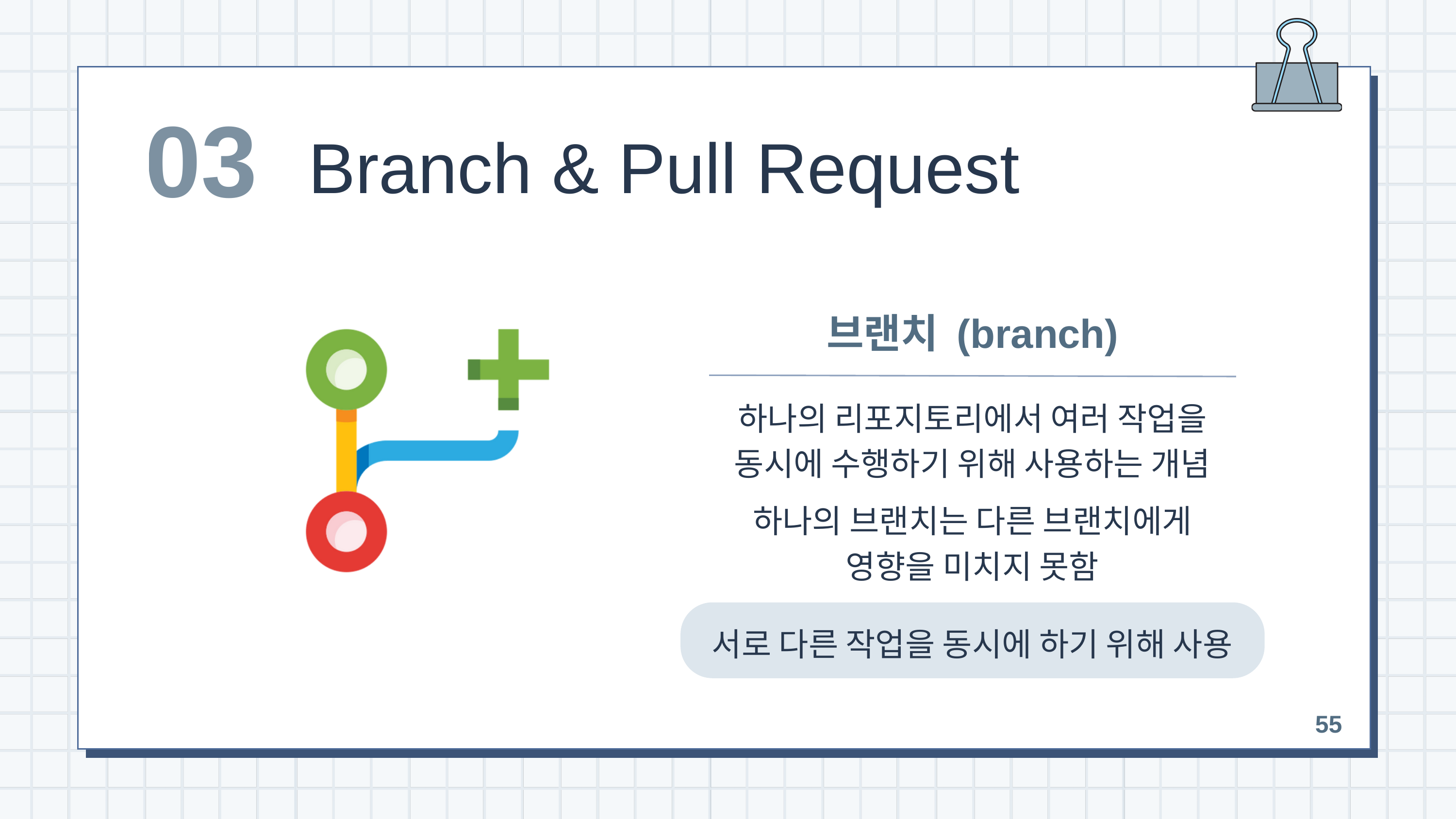

03
Branch & Pull Request

브랜치 (branch)

하나의 리포지토리에서 여러 작업을
동시에 수행하기 위해 사용하는 개념
하나의 브랜치는 다른 브랜치에게
영향을 미치지 못함

서로 다른 작업을 동시에 하기 위해 사용
55